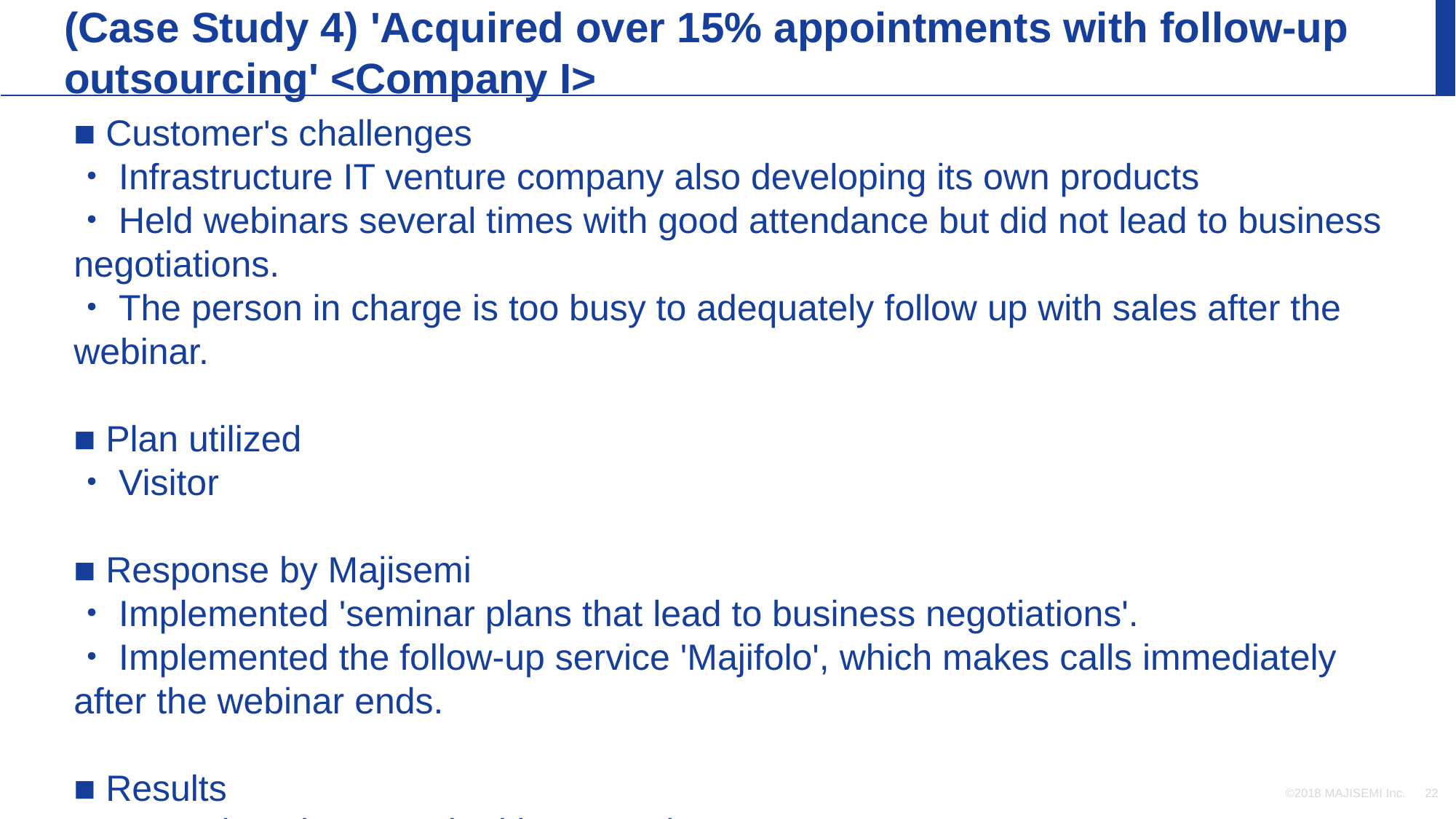

(Case Study 4) 'Acquired over 15% appointments with follow-up outsourcing' <Company I>
■ Customer's challenges
・Infrastructure IT venture company also developing its own products
・Held webinars several times with good attendance but did not lead to business negotiations.
・The person in charge is too busy to adequately follow up with sales after the webinar.

■ Plan utilized
・Visitor

■ Response by Majisemi
・Implemented 'seminar plans that lead to business negotiations'.
・Implemented the follow-up service 'Majifolo', which makes calls immediately after the webinar ends.

■ Results
・50 registrations resulted in 8 appointments.
©2018 MAJISEMI Inc.
22